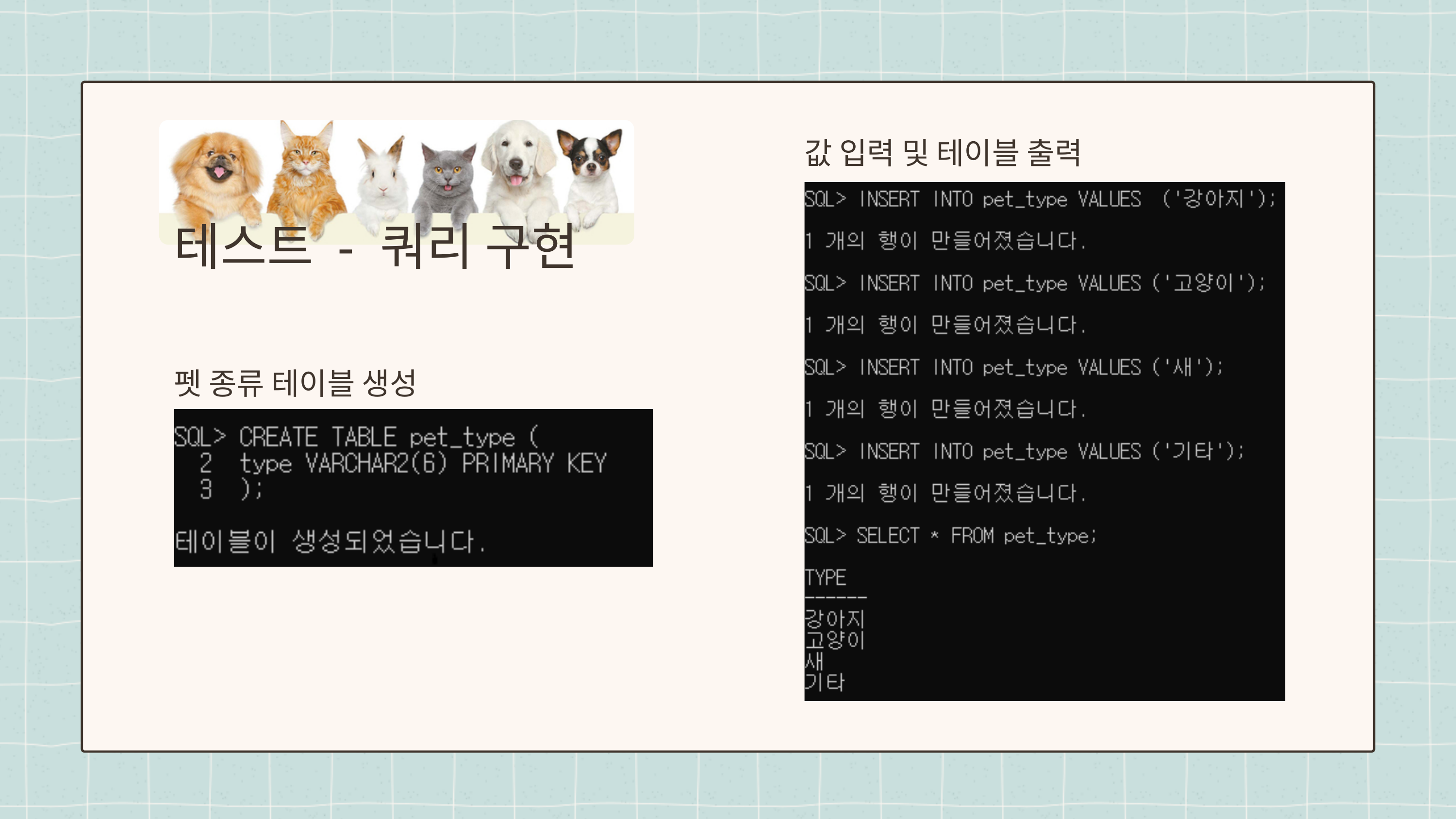

값 입력 및 테이블 출력

테스트 - 쿼리 구현
펫 종류 테이블 생성